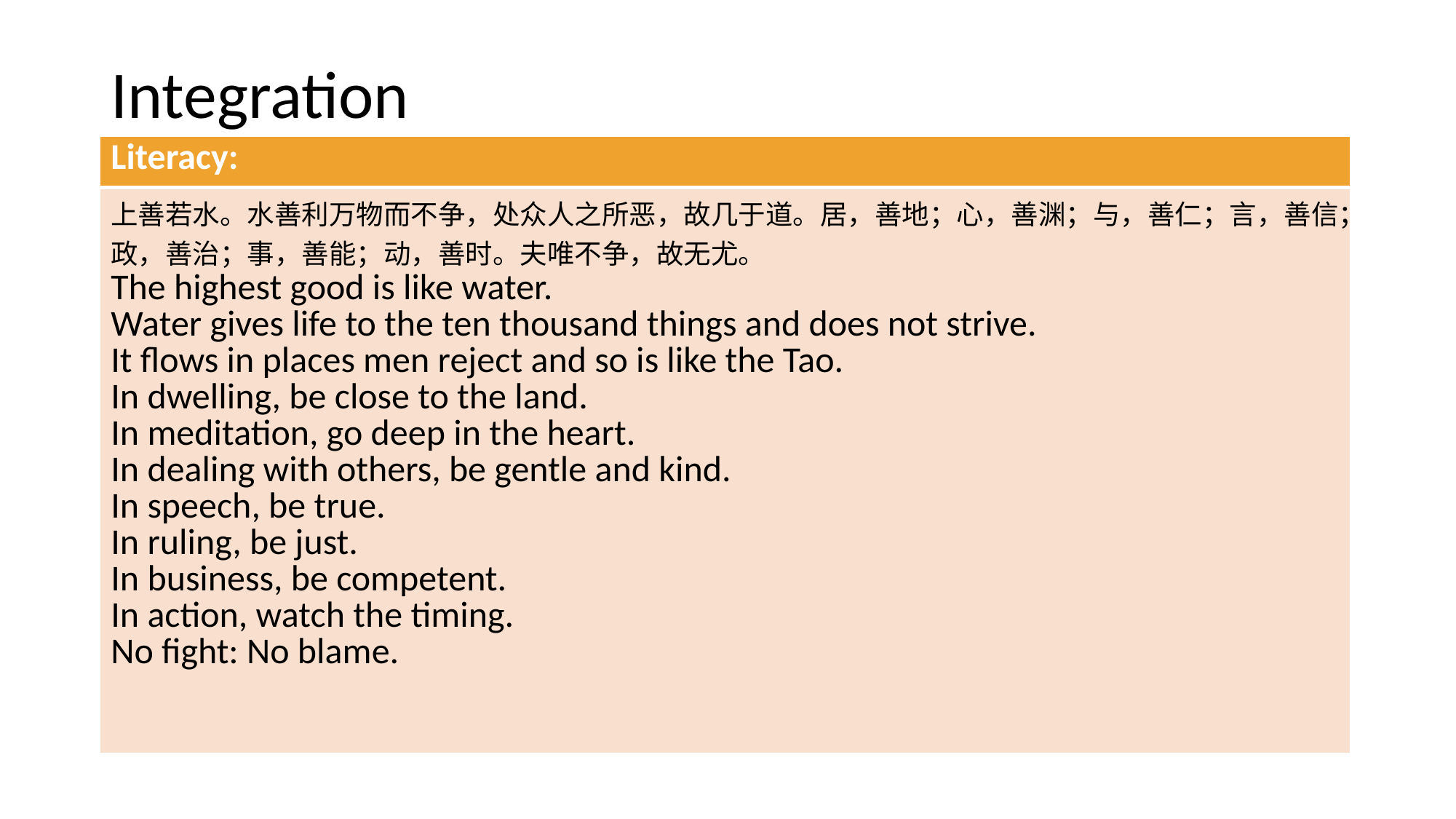

# Integration
| Literacy: |
| --- |
| 上善若水。水善利万物而不争，处众人之所恶，故几于道。居，善地；心，善渊；与，善仁；言，善信；政，善治；事，善能；动，善时。夫唯不争，故无尤。 The highest good is like water. Water gives life to the ten thousand things and does not strive. It flows in places men reject and so is like the Tao. In dwelling, be close to the land. In meditation, go deep in the heart. In dealing with others, be gentle and kind. In speech, be true. In ruling, be just. In business, be competent. In action, watch the timing. No fight: No blame. |